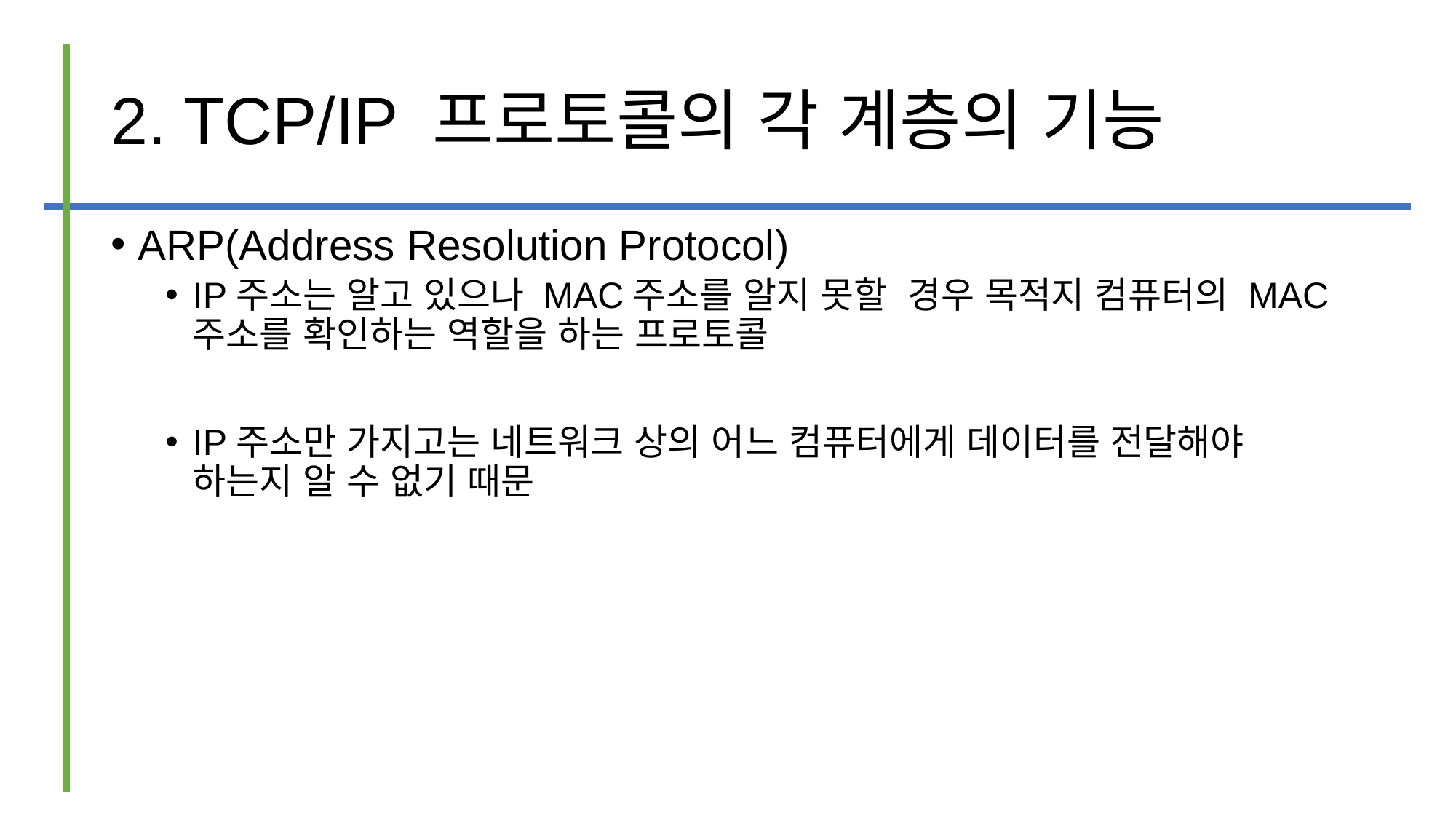

# 2. TCP/IP 프로토콜의 각 계층의 기능
ARP(Address Resolution Protocol)
IP주소는 알고 있으나 MAC주소를 알지 못할  경우 목적지 컴퓨터의 MAC 주소를 확인하는 역할을 하는 프로토콜

IP주소만 가지고는 네트워크 상의 어느 컴퓨터에게 데이터를 전달해야 하는지 알 수 없기 때문